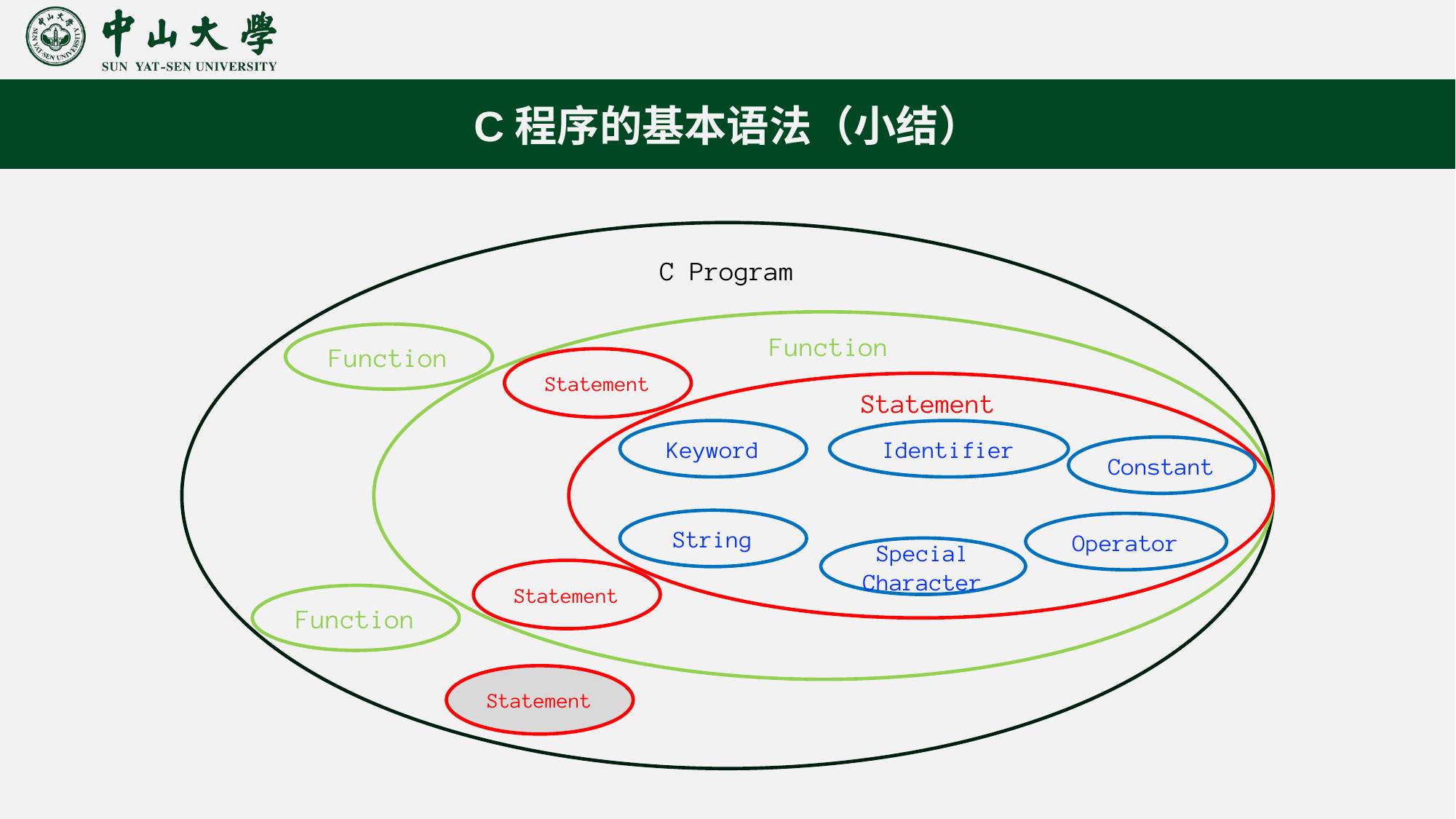

C程序的基本语法（小结）

C Program

Function
Function
Statement

Statement
Identifier
Keyword
Constant
String
Operator
Special
Character
Statement
Function
Statement